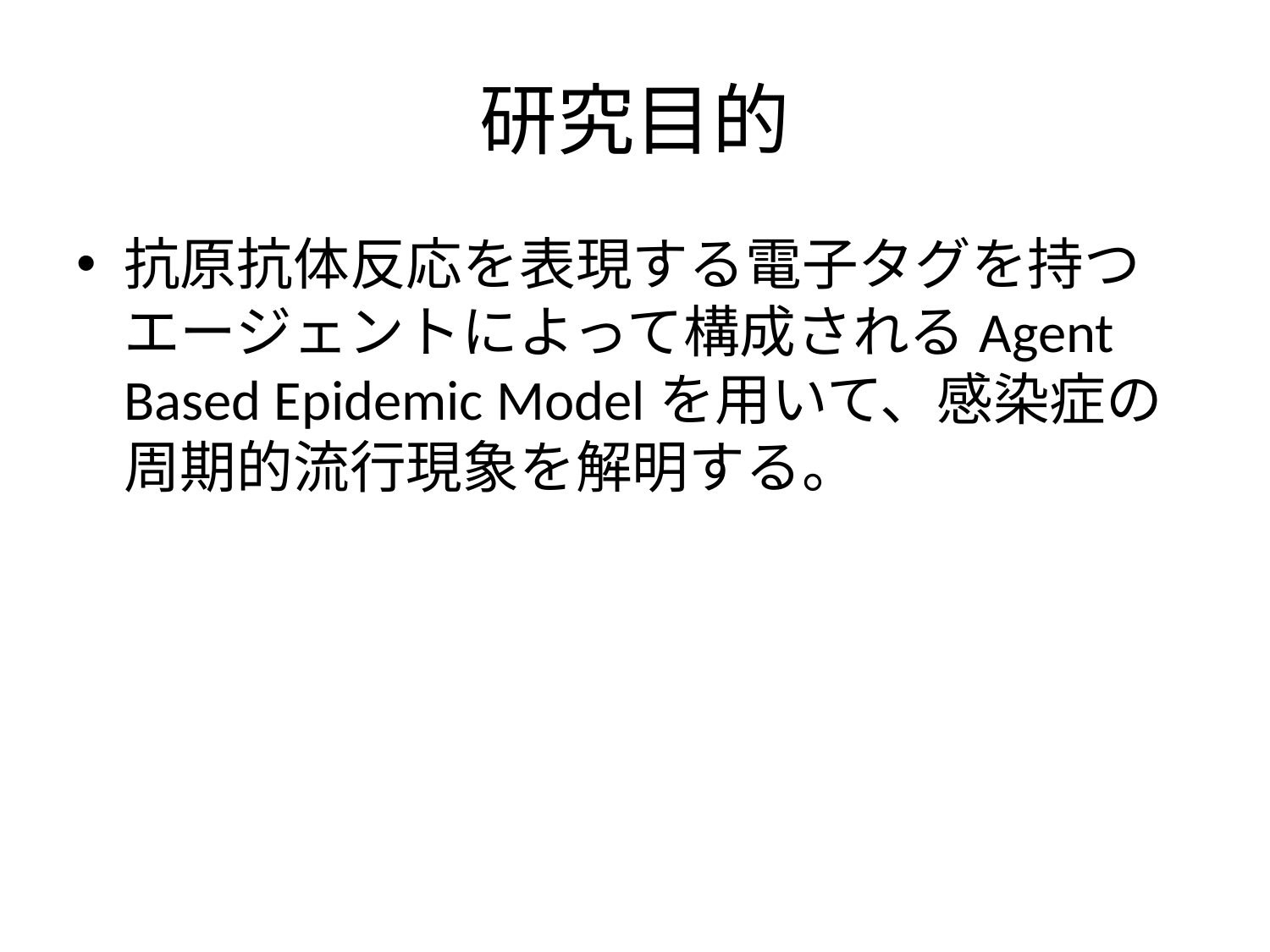

# 研究目的
抗原抗体反応を表現する電子タグを持つエージェントによって構成されるAgent Based Epidemic Modelを用いて、感染症の周期的流行現象を解明する。